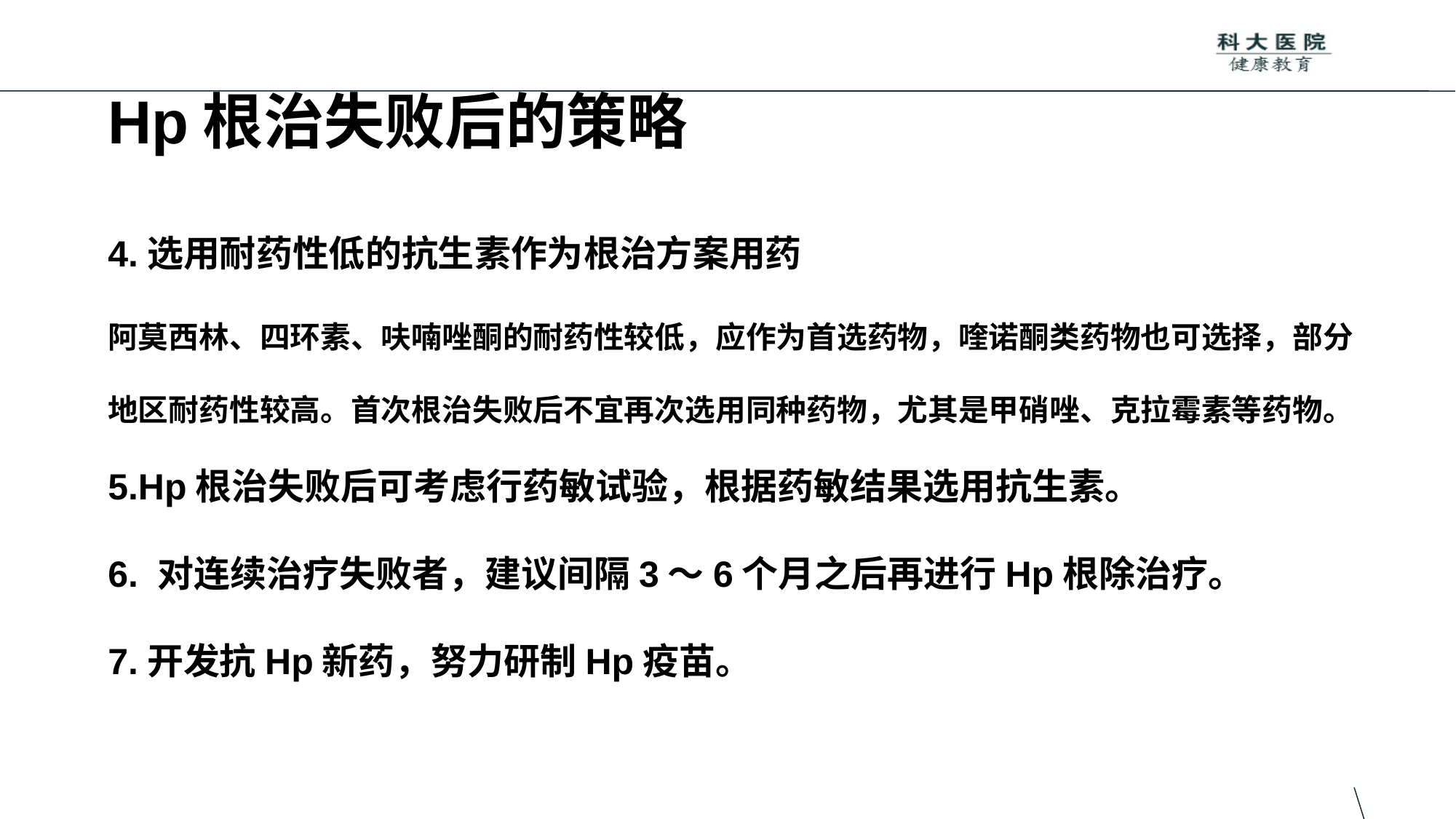

# Hp根治失败后的策略
4.选用耐药性低的抗生素作为根治方案用药

阿莫西林、四环素、呋喃唑酮的耐药性较低，应作为首选药物，喹诺酮类药物也可选择，部分

地区耐药性较高。首次根治失败后不宜再次选用同种药物，尤其是甲硝唑、克拉霉素等药物。

5.Hp根治失败后可考虑行药敏试验，根据药敏结果选用抗生素。

6. 对连续治疗失败者，建议间隔3～6个月之后再进行Hp根除治疗。

7.开发抗Hp新药，努力研制Hp疫苗。